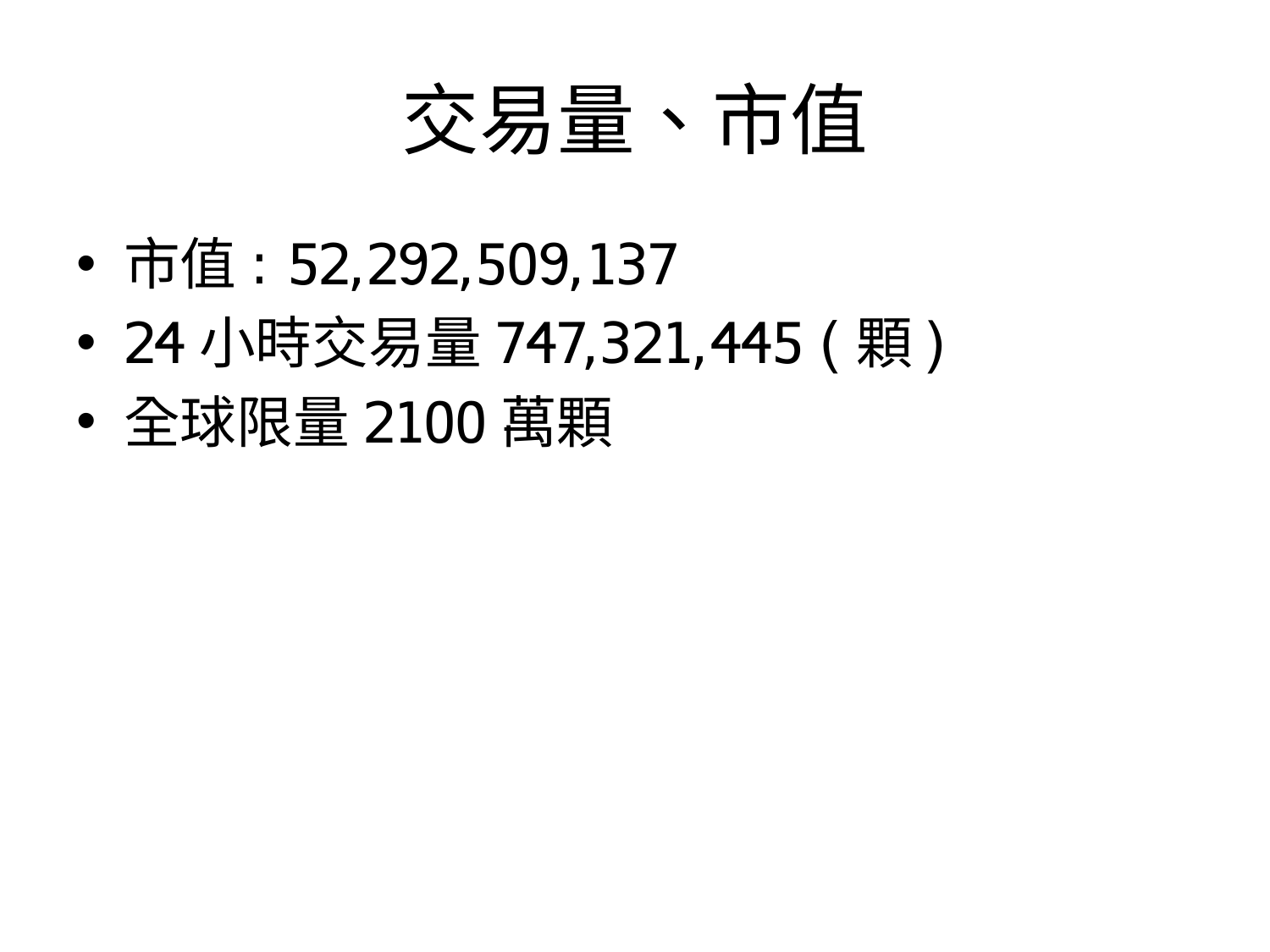

# 交易量、市值
市值: 52,292,509,137
24小時交易量747,321,445 (顆)
全球限量2100萬顆